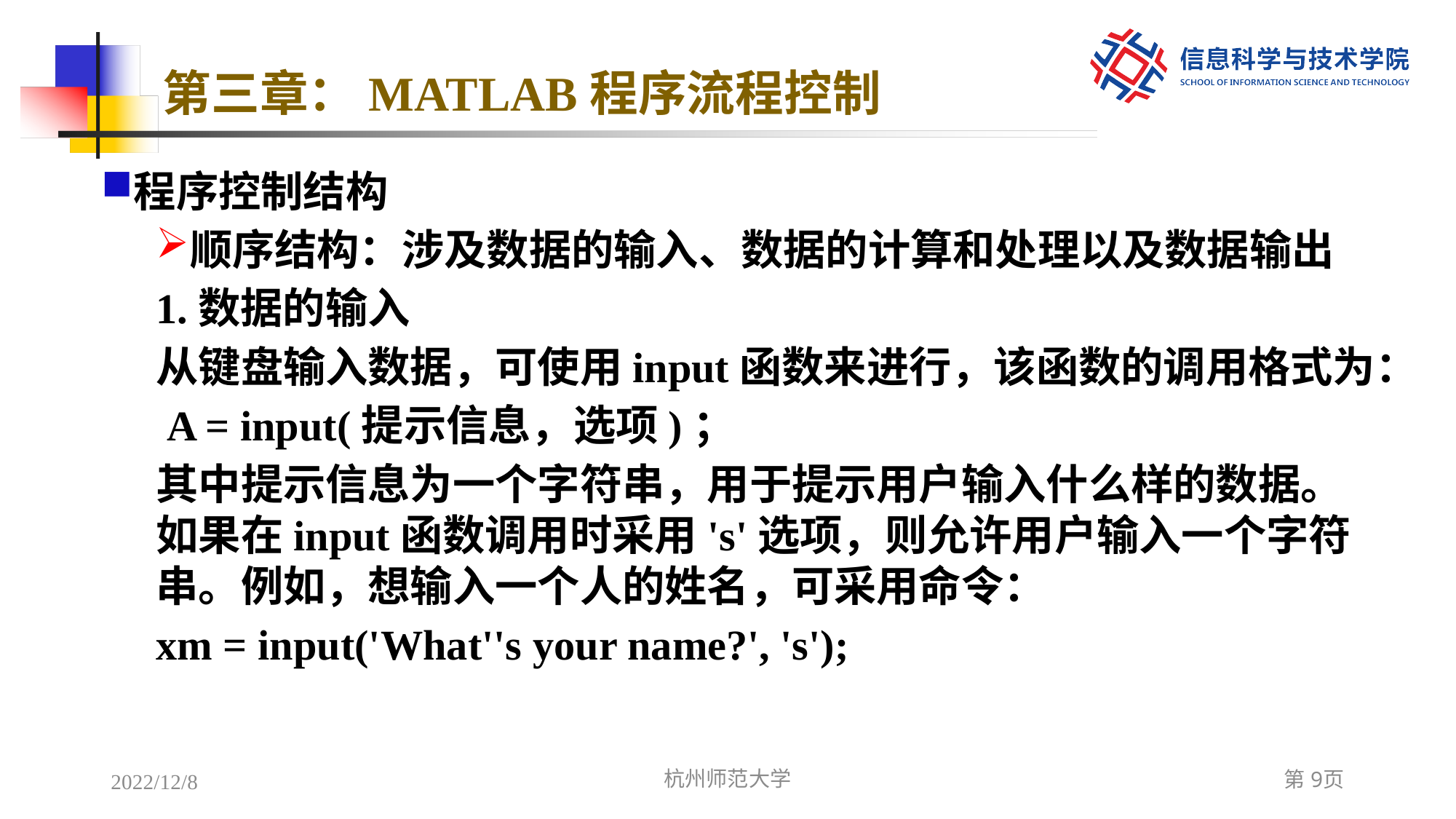

# 第三章：MATLAB程序流程控制
程序控制结构
顺序结构：涉及数据的输入、数据的计算和处理以及数据输出
1.数据的输入
从键盘输入数据，可使用input函数来进行，该函数的调用格式为：
 A = input(提示信息，选项)；
其中提示信息为一个字符串，用于提示用户输入什么样的数据。如果在input函数调用时采用's'选项，则允许用户输入一个字符串。例如，想输入一个人的姓名，可采用命令：
xm = input('What''s your name?', 's');

2022/12/8
杭州师范大学
第9页